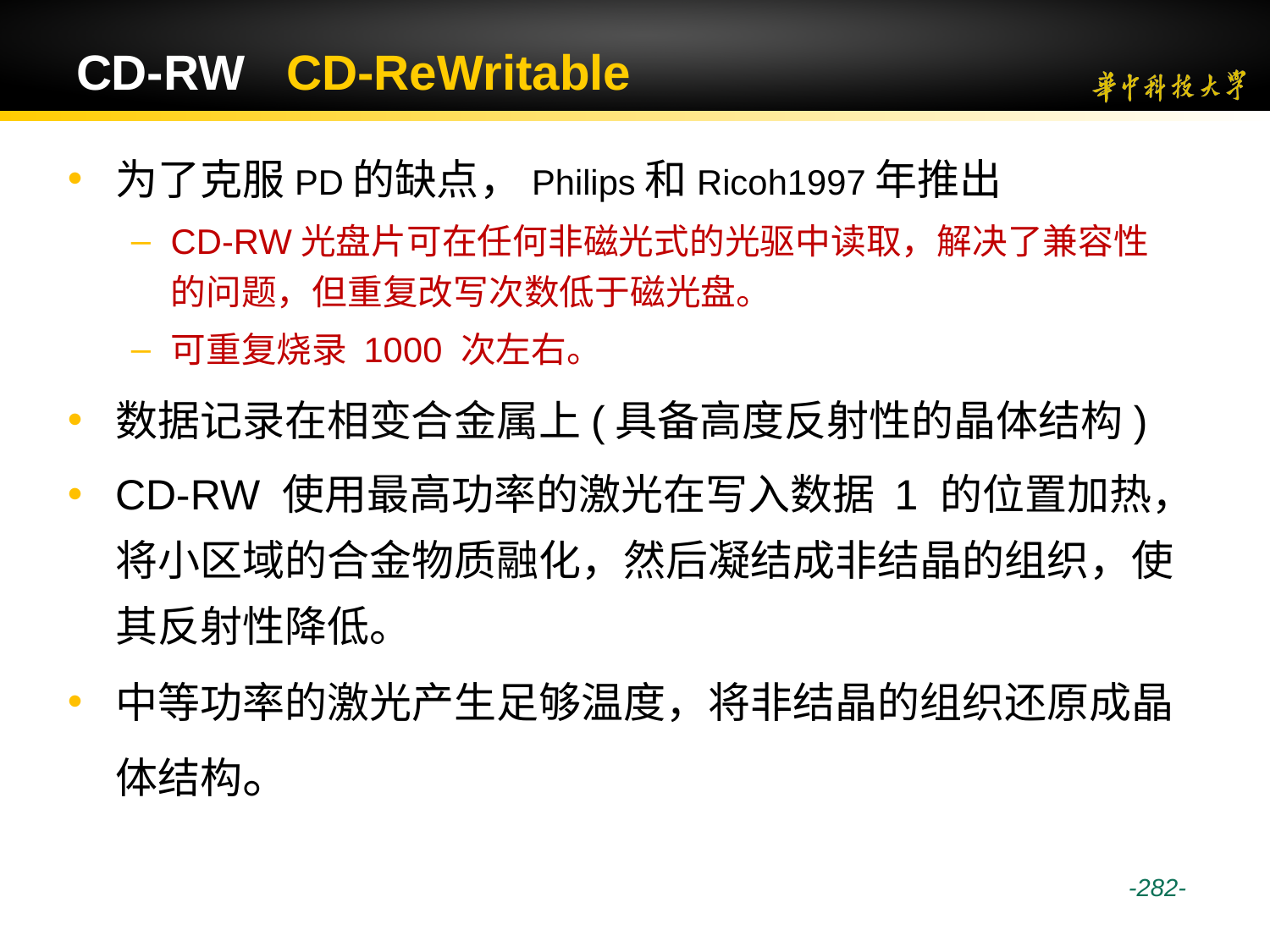

# CD-RW   CD-ReWritable
为了克服PD的缺点，Philips和Ricoh1997年推出
CD-RW光盘片可在任何非磁光式的光驱中读取，解决了兼容性的问题，但重复改写次数低于磁光盘。
可重复烧录 1000 次左右。
数据记录在相变合金属上(具备高度反射性的晶体结构)
CD-RW 使用最高功率的激光在写入数据 1 的位置加热，将小区域的合金物质融化，然后凝结成非结晶的组织，使其反射性降低。
中等功率的激光产生足够温度，将非结晶的组织还原成晶体结构。

 -282-